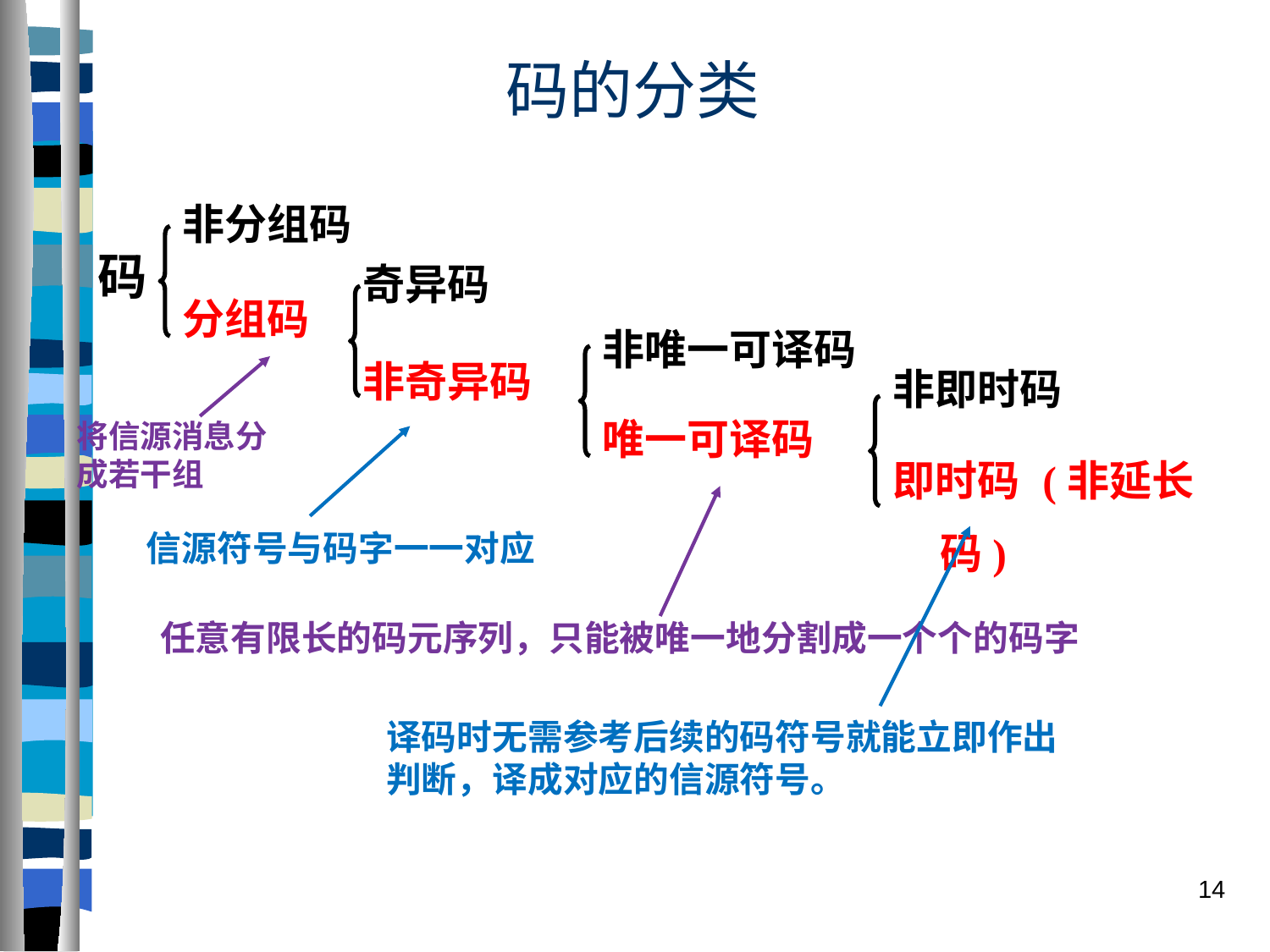

# 码的分类
非分组码
分组码

奇异码
非奇异码
码

非唯一可译码
唯一可译码
非即时码
即时码 (非延长码)

将信源消息分成若干组

信源符号与码字一一对应

任意有限长的码元序列，只能被唯一地分割成一个个的码字
译码时无需参考后续的码符号就能立即作出判断，译成对应的信源符号。
14